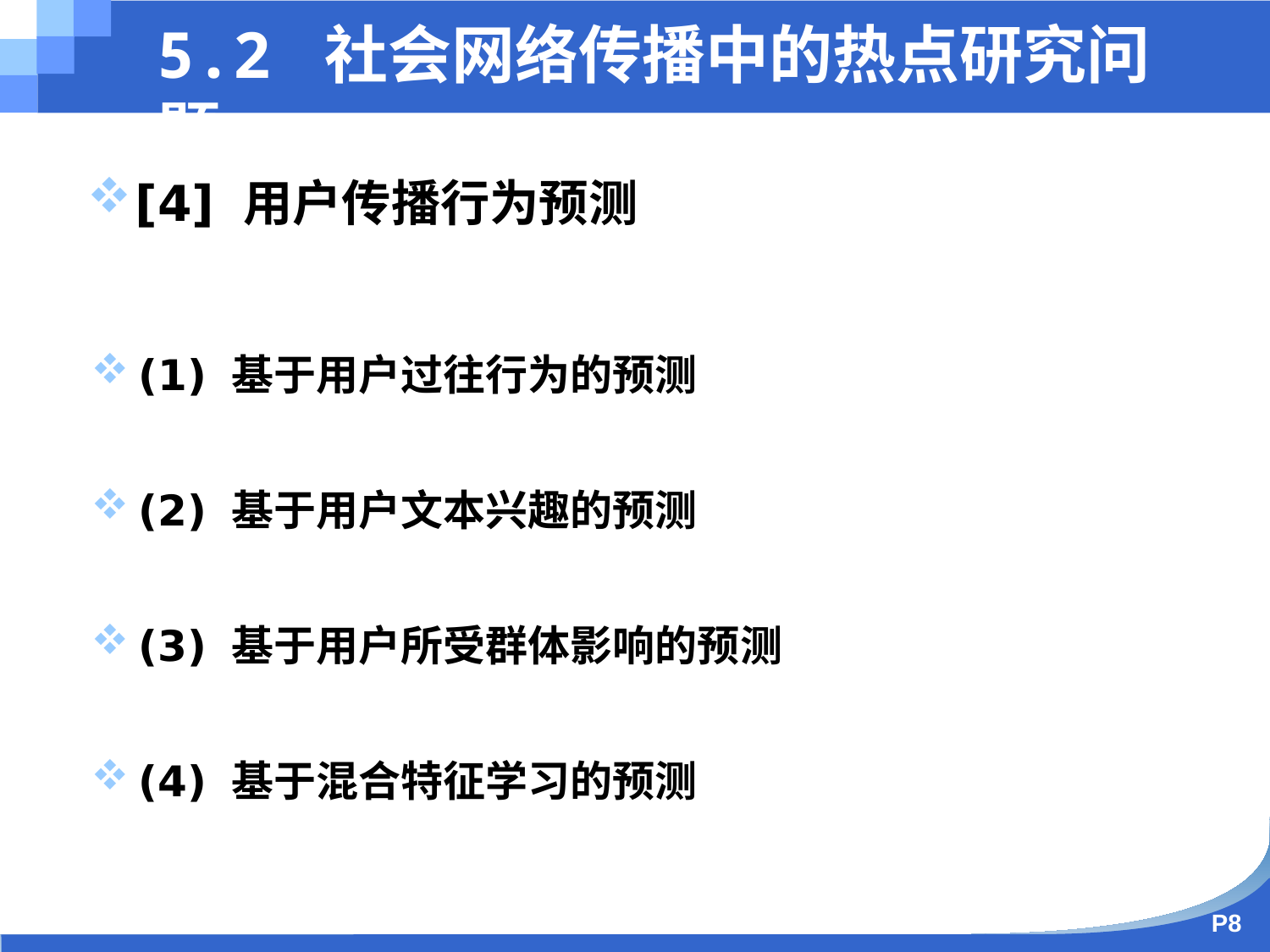

5.2 社会网络传播中的热点研究问题
[4] 用户传播行为预测
(1) 基于用户过往行为的预测
(2) 基于用户文本兴趣的预测
(3) 基于用户所受群体影响的预测
(4) 基于混合特征学习的预测
P8